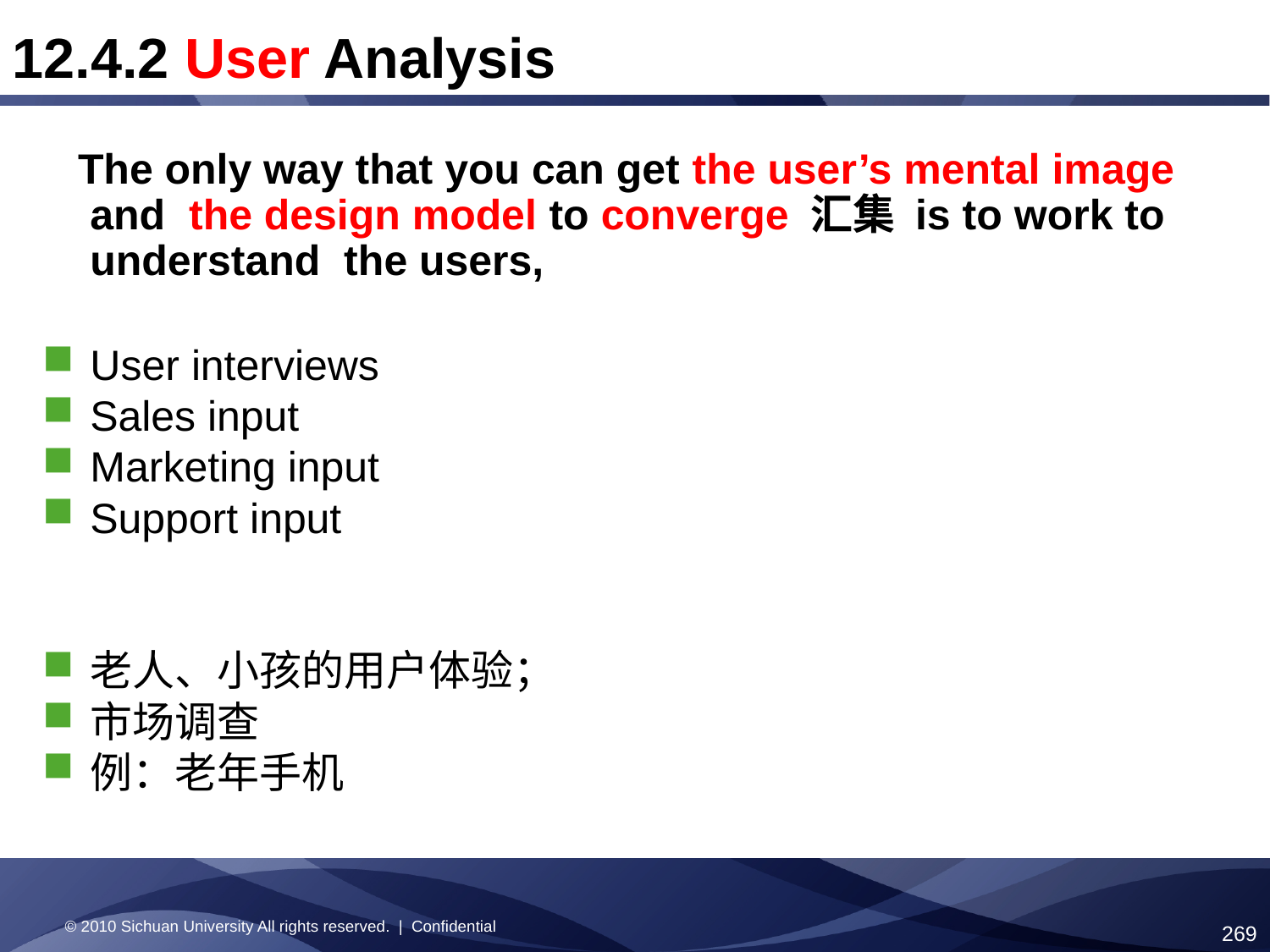

12.4.2 User Analysis
   The only way that you can get the user’s mental image and  the design model to converge 汇集 is to work to understand  the users,

User interviews
Sales input
Marketing input
Support input

老人、小孩的用户体验；
市场调查
例：老年手机
© 2010 Sichuan University All rights reserved.  |  Confidential
269